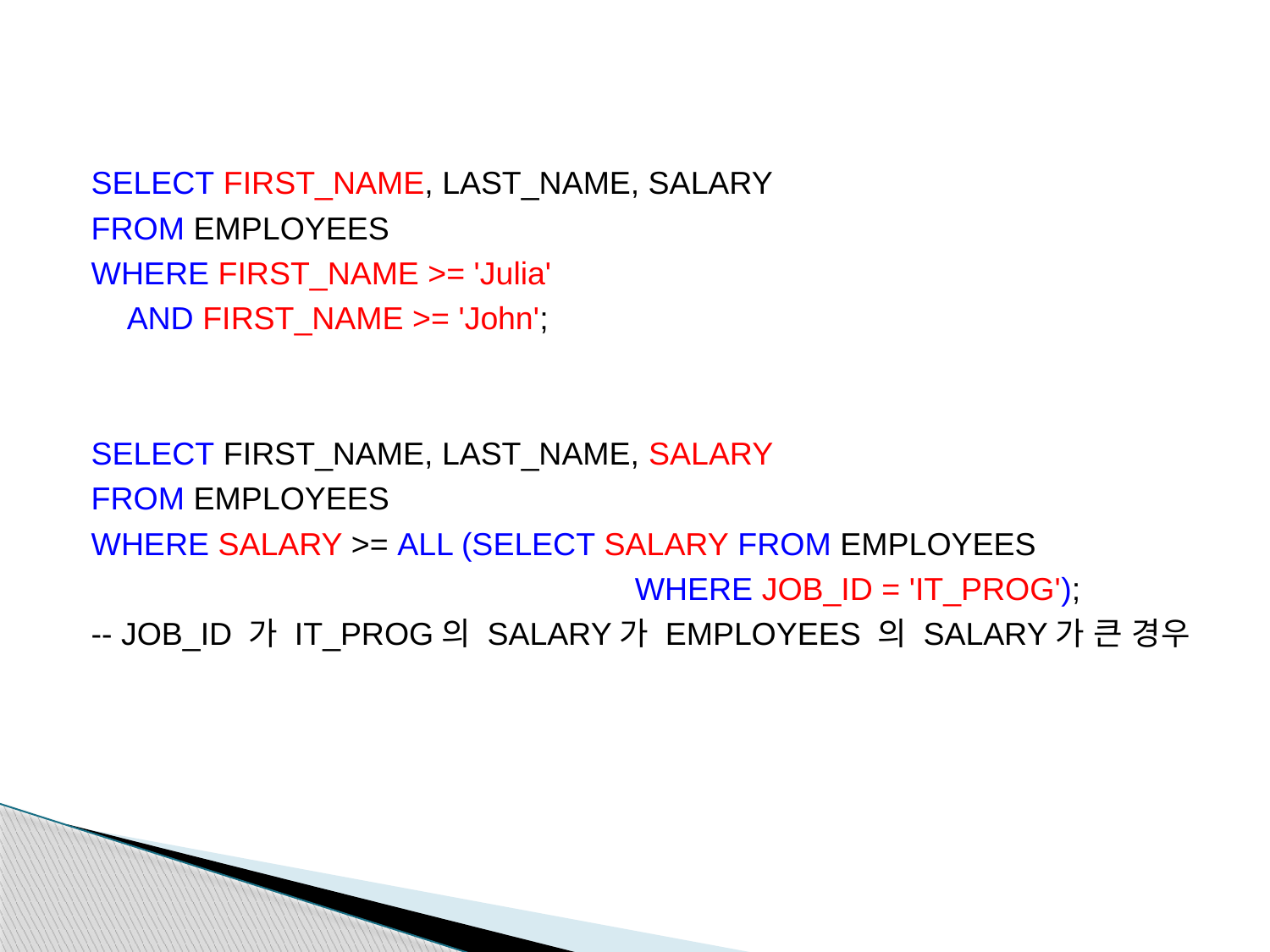

SELECT FIRST_NAME, LAST_NAME, SALARY
FROM EMPLOYEES
WHERE FIRST_NAME >= 'Julia'
	AND FIRST_NAME >= 'John';

SELECT FIRST_NAME, LAST_NAME, SALARY
FROM EMPLOYEES
WHERE SALARY >= ALL (SELECT SALARY FROM EMPLOYEES
					WHERE JOB_ID = 'IT_PROG');
-- JOB_ID 가 IT_PROG의 SALARY가 EMPLOYEES 의 SALARY가 큰 경우